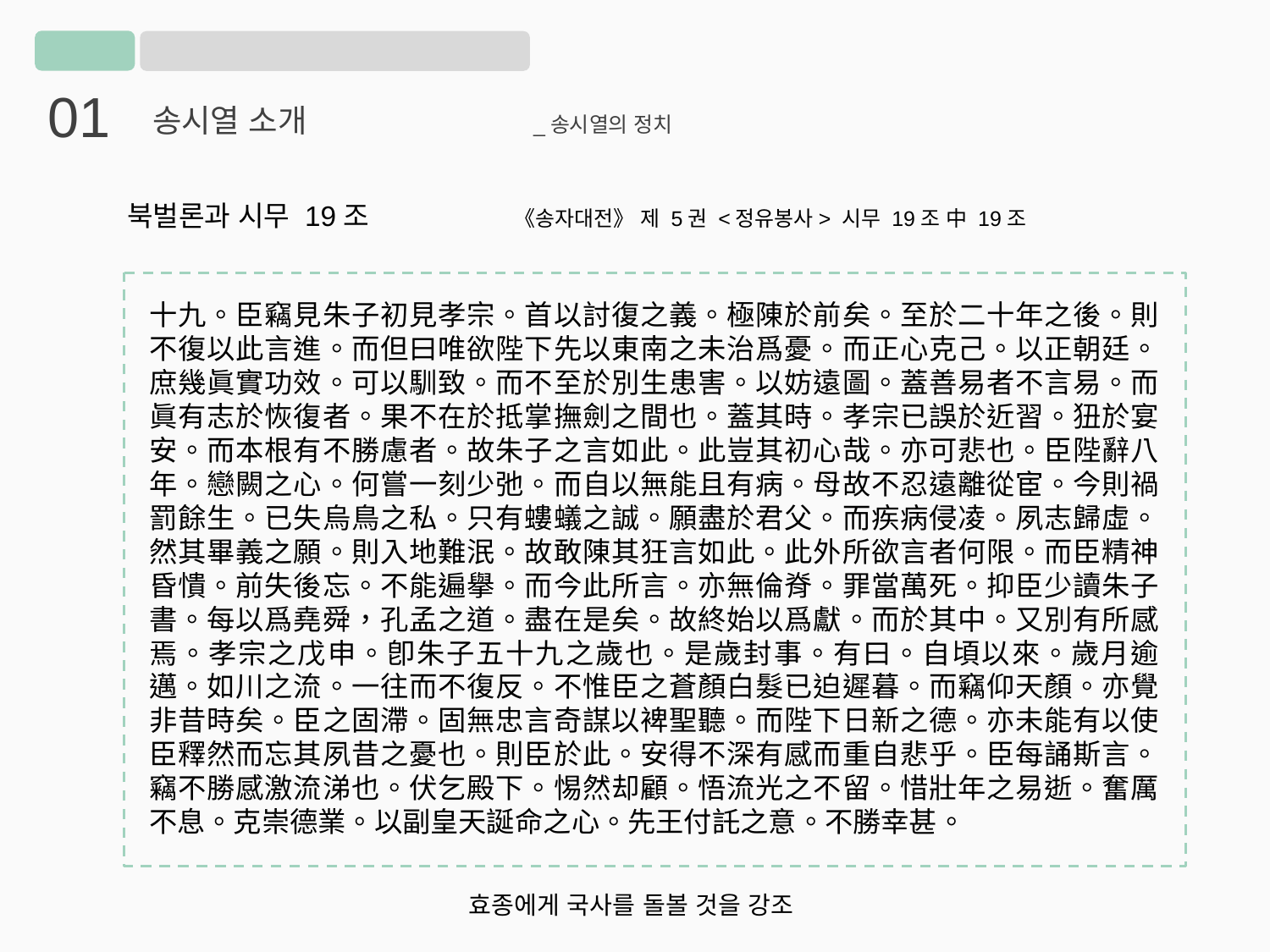

01
송시열 소개		_송시열의 정치
북벌론과 시무 19조		 《송자대전》 제 5권 <정유봉사> 시무 19조 中 19조
十九。臣竊見朱子初見孝宗。首以討復之義。極陳於前矣。至於二十年之後。則不復以此言進。而但曰唯欲陛下先以東南之未治爲憂。而正心克己。以正朝廷。庶幾眞實功效。可以馴致。而不至於別生患害。以妨遠圖。蓋善易者不言易。而眞有志於恢復者。果不在於抵掌撫劍之間也。蓋其時。孝宗已誤於近習。狃於宴安。而本根有不勝慮者。故朱子之言如此。此豈其初心哉。亦可悲也。臣陛辭八年。戀闕之心。何嘗一刻少弛。而自以無能且有病。母故不忍遠離從宦。今則禍罰餘生。已失烏鳥之私。只有螻蟻之誠。願盡於君父。而疾病侵凌。夙志歸虛。然其畢義之願。則入地難泯。故敢陳其狂言如此。此外所欲言者何限。而臣精神昏憒。前失後忘。不能遍擧。而今此所言。亦無倫脊。罪當萬死。抑臣少讀朱子書。每以爲堯舜，孔孟之道。盡在是矣。故終始以爲獻。而於其中。又別有所感焉。孝宗之戊申。卽朱子五十九之歲也。是歲封事。有曰。自頃以來。歲月逾邁。如川之流。一往而不復反。不惟臣之蒼顏白髮已迫遲暮。而竊仰天顏。亦覺非昔時矣。臣之固滯。固無忠言奇謀以裨聖聽。而陛下日新之德。亦未能有以使臣釋然而忘其夙昔之憂也。則臣於此。安得不深有感而重自悲乎。臣每誦斯言。竊不勝感激流涕也。伏乞殿下。惕然却顧。悟流光之不留。惜壯年之易逝。奮厲不息。克崇德業。以副皇天誕命之心。先王付託之意。不勝幸甚。

효종에게 국사를 돌볼 것을 강조